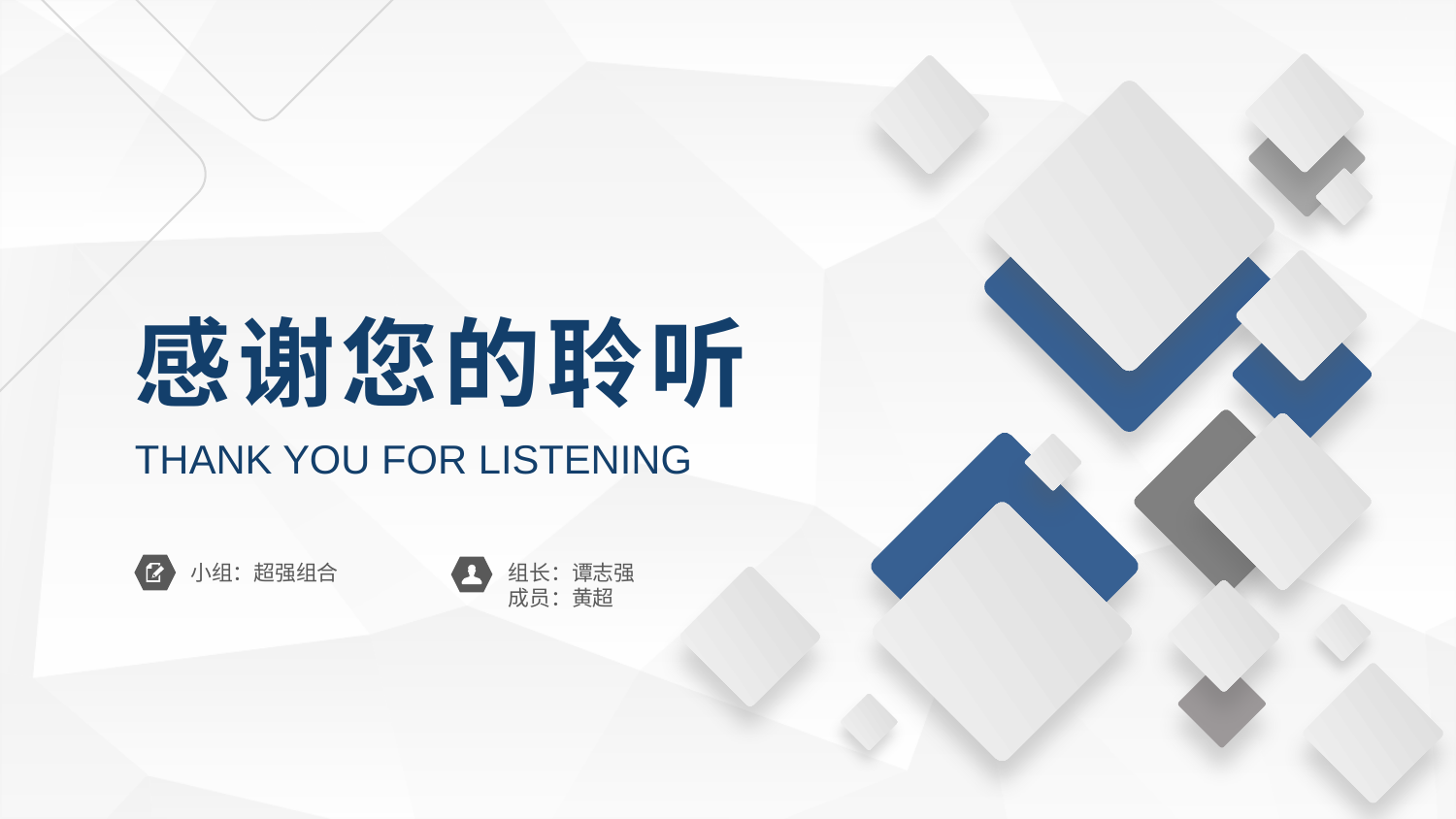

感谢您的聆听

THANK YOU FOR LISTENING

小组：超强组合
组长：谭志强
成员：黄超